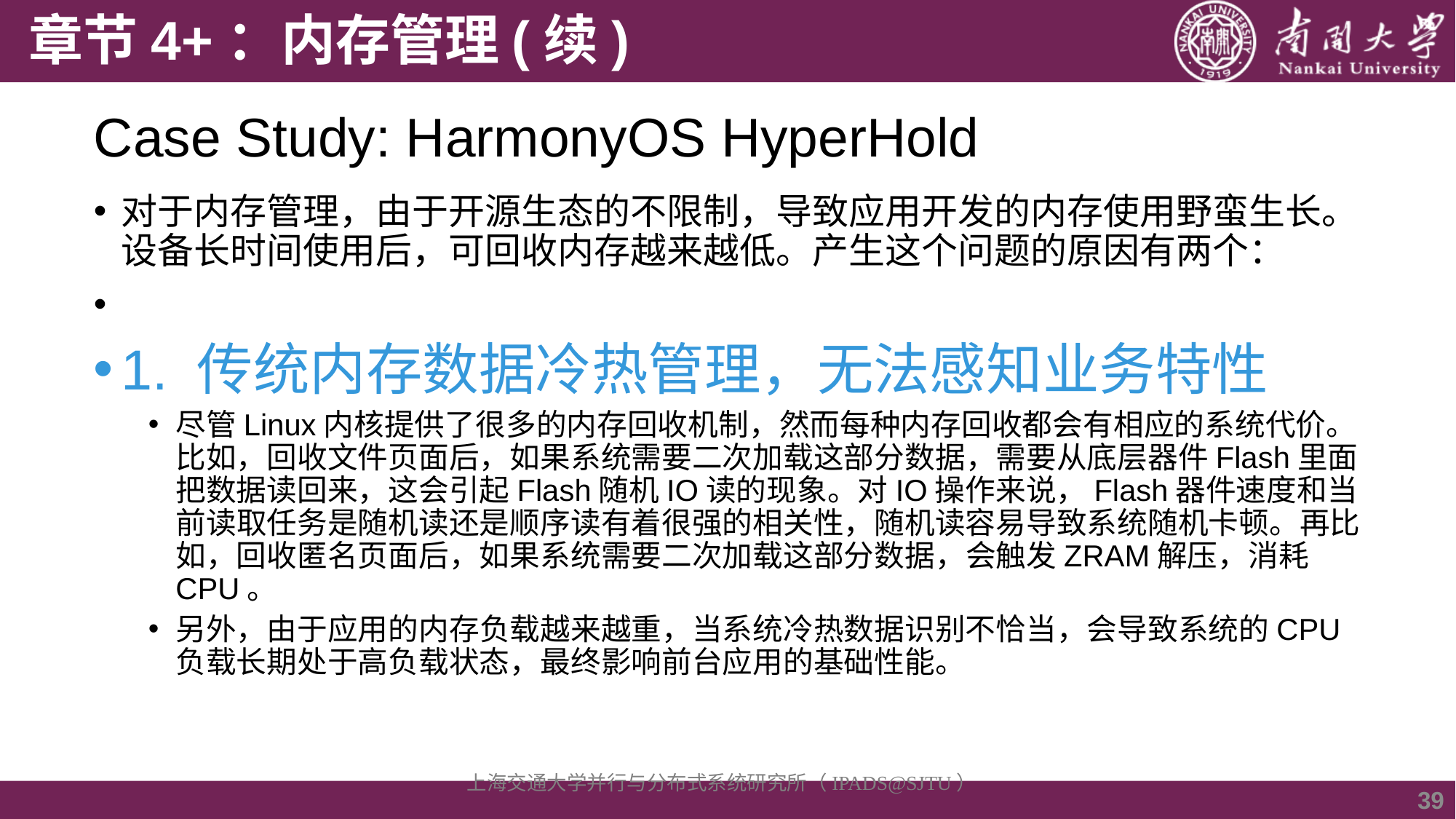

# Case Study: HarmonyOS HyperHold
对于内存管理，由于开源生态的不限制，导致应用开发的内存使用野蛮生长。设备长时间使用后，可回收内存越来越低。产生这个问题的原因有两个：

1. 传统内存数据冷热管理，无法感知业务特性
尽管Linux内核提供了很多的内存回收机制，然而每种内存回收都会有相应的系统代价。比如，回收文件页面后，如果系统需要二次加载这部分数据，需要从底层器件Flash里面把数据读回来，这会引起Flash随机IO读的现象。对IO操作来说，Flash器件速度和当前读取任务是随机读还是顺序读有着很强的相关性，随机读容易导致系统随机卡顿。再比如，回收匿名页面后，如果系统需要二次加载这部分数据，会触发ZRAM解压，消耗CPU。
另外，由于应用的内存负载越来越重，当系统冷热数据识别不恰当，会导致系统的CPU负载长期处于高负载状态，最终影响前台应用的基础性能。

上海交通大学并行与分布式系统研究所（IPADS@SJTU）
39